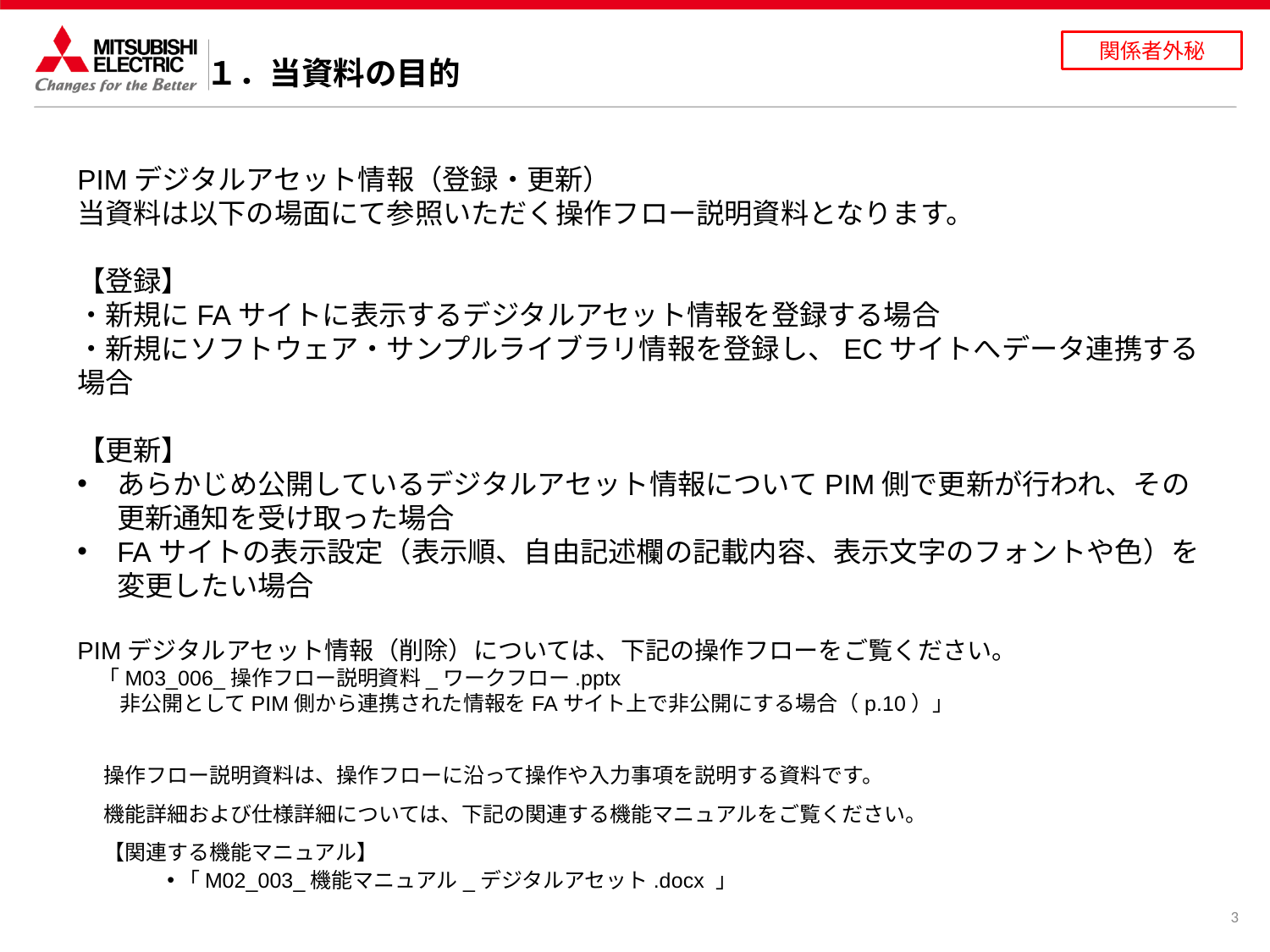

１．当資料の目的
PIMデジタルアセット情報（登録・更新）
当資料は以下の場面にて参照いただく操作フロー説明資料となります。

【登録】
・新規にFAサイトに表示するデジタルアセット情報を登録する場合
・新規にソフトウェア・サンプルライブラリ情報を登録し、ECサイトへデータ連携する場合

【更新】
あらかじめ公開しているデジタルアセット情報についてPIM側で更新が行われ、その更新通知を受け取った場合
FAサイトの表示設定（表示順、自由記述欄の記載内容、表示文字のフォントや色）を変更したい場合

PIMデジタルアセット情報（削除）については、下記の操作フローをご覧ください。
　「M03_006_操作フロー説明資料_ワークフロー.pptx
　　非公開としてPIM側から連携された情報をFAサイト上で非公開にする場合（p.10）」
操作フロー説明資料は、操作フローに沿って操作や入力事項を説明する資料です。
機能詳細および仕様詳細については、下記の関連する機能マニュアルをご覧ください。
【関連する機能マニュアル】
「M02_003_機能マニュアル_デジタルアセット.docx 」
3